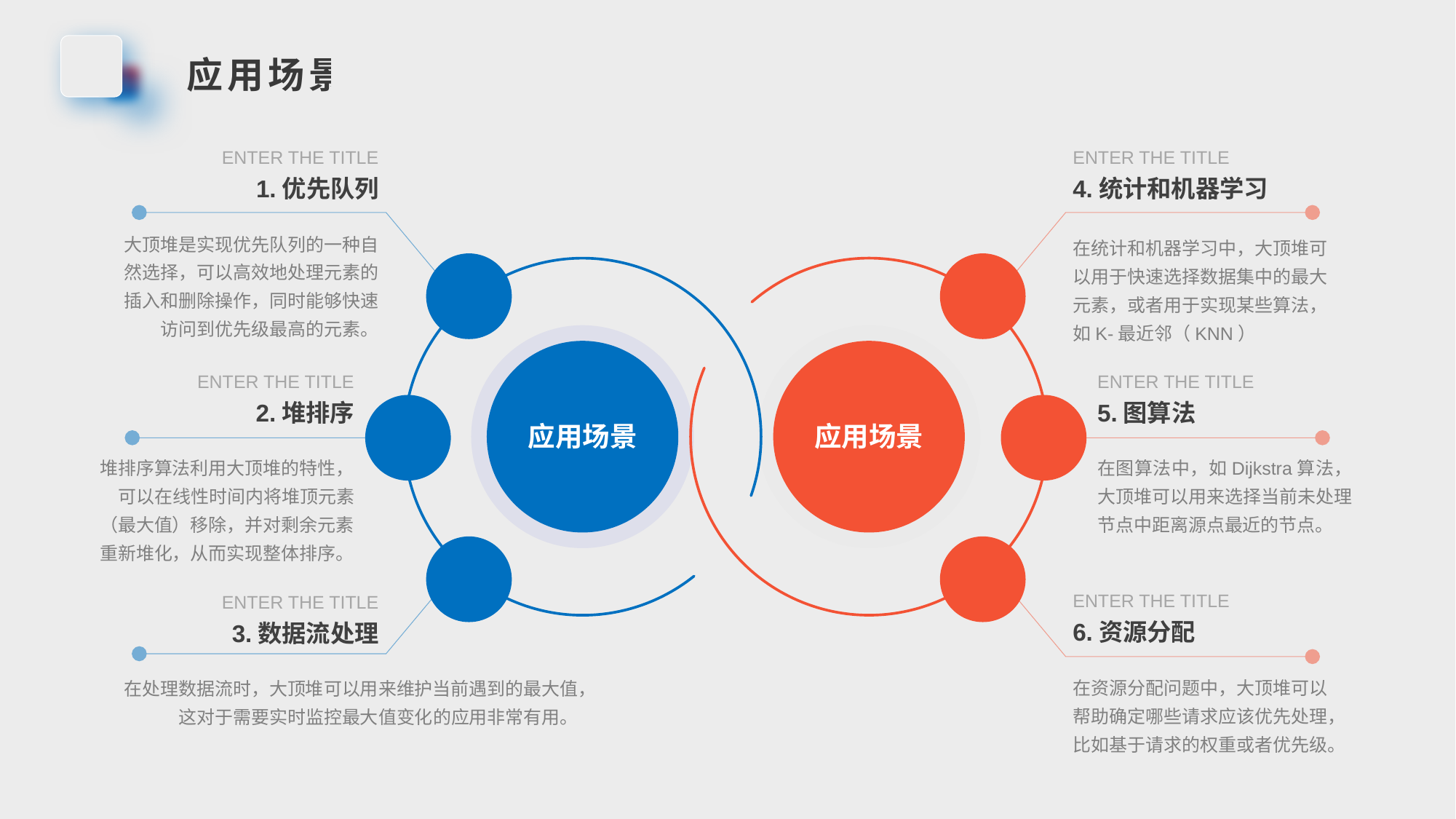

应用场景
ENTER THE TITLE
1.优先队列

大顶堆是实现优先队列的一种自然选择，可以高效地处理元素的插入和删除操作，同时能够快速访问到优先级最高的元素。
ENTER THE TITLE
4.统计和机器学习

在统计和机器学习中，大顶堆可以用于快速选择数据集中的最大元素，或者用于实现某些算法，如K-最近邻（KNN）

ENTER THE TITLE
2.堆排序
堆排序算法利用大顶堆的特性，可以在线性时间内将堆顶元素（最大值）移除，并对剩余元素重新堆化，从而实现整体排序。
ENTER THE TITLE
5.图算法
在图算法中，如Dijkstra算法，大顶堆可以用来选择当前未处理节点中距离源点最近的节点。

应用场景
应用场景

ENTER THE TITLE
3.数据流处理
在处理数据流时，大顶堆可以用来维护当前遇到的最大值，这对于需要实时监控最大值变化的应用非常有用。
ENTER THE TITLE

6.资源分配
在资源分配问题中，大顶堆可以帮助确定哪些请求应该优先处理，比如基于请求的权重或者优先级。